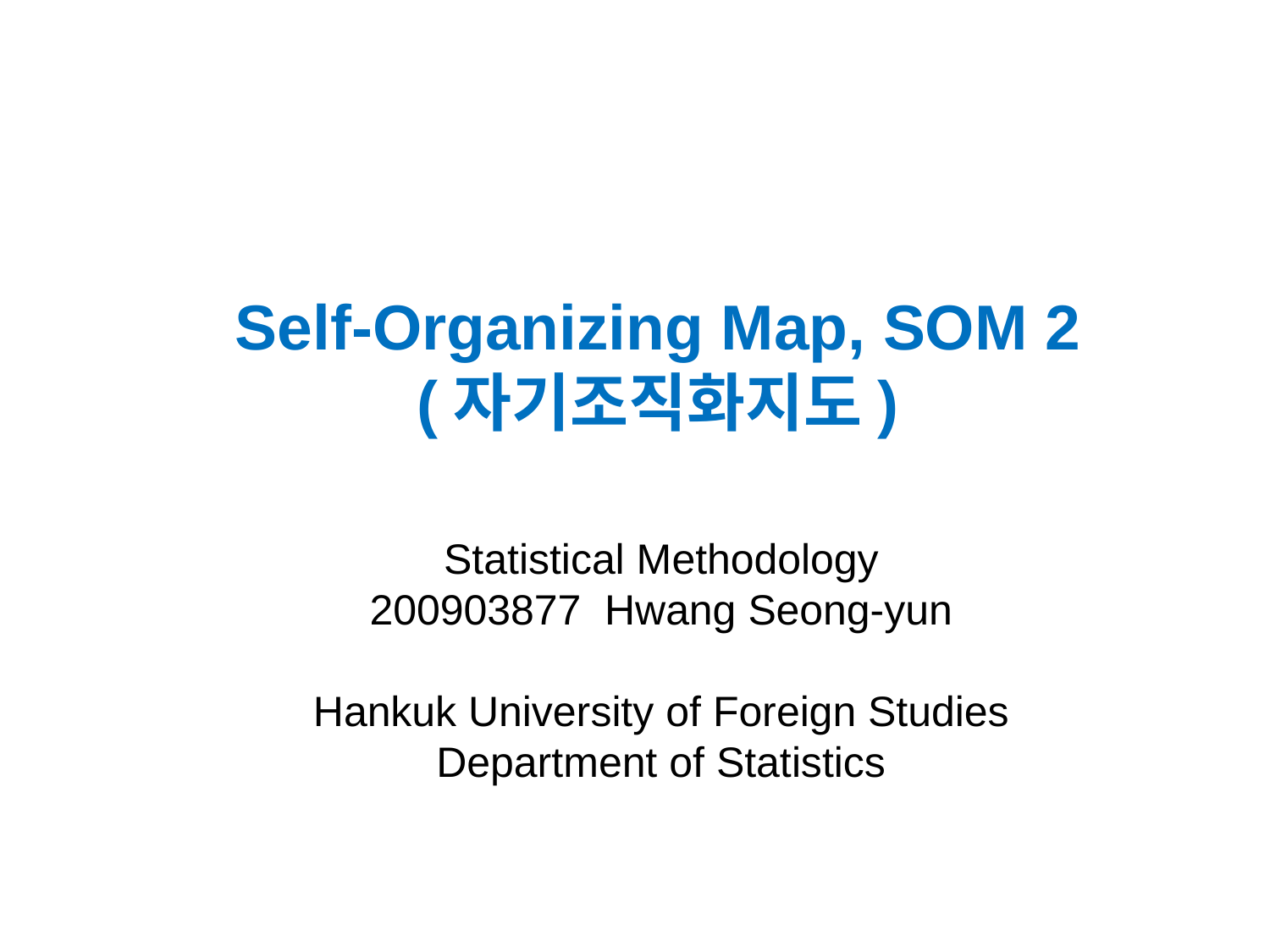

# Self-Organizing Map, SOM 2 (자기조직화지도)
Statistical Methodology
200903877  Hwang Seong-yun

Hankuk University of Foreign Studies
Department of Statistics